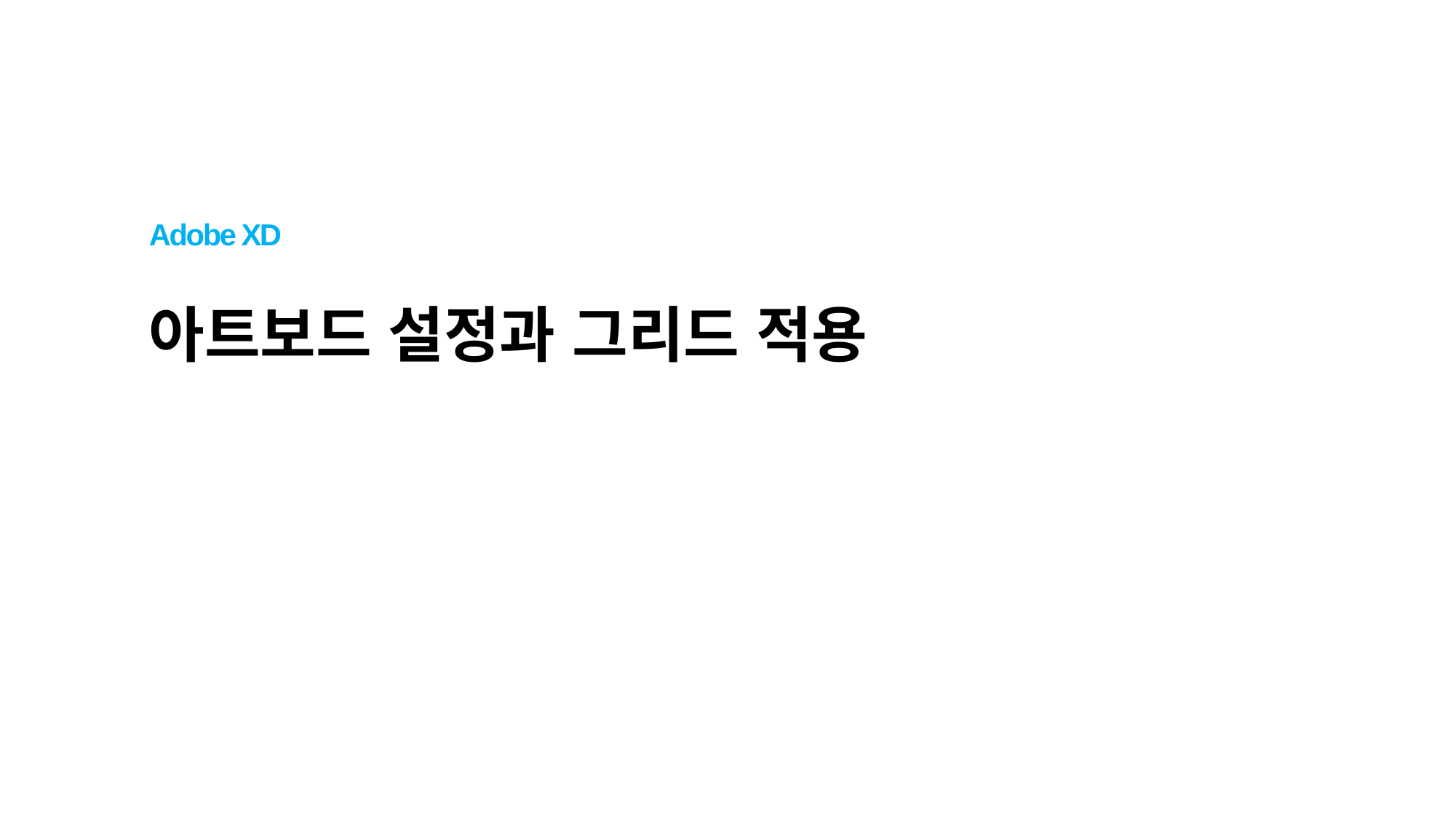

Adobe XD
# 아트보드 설정과 그리드 적용